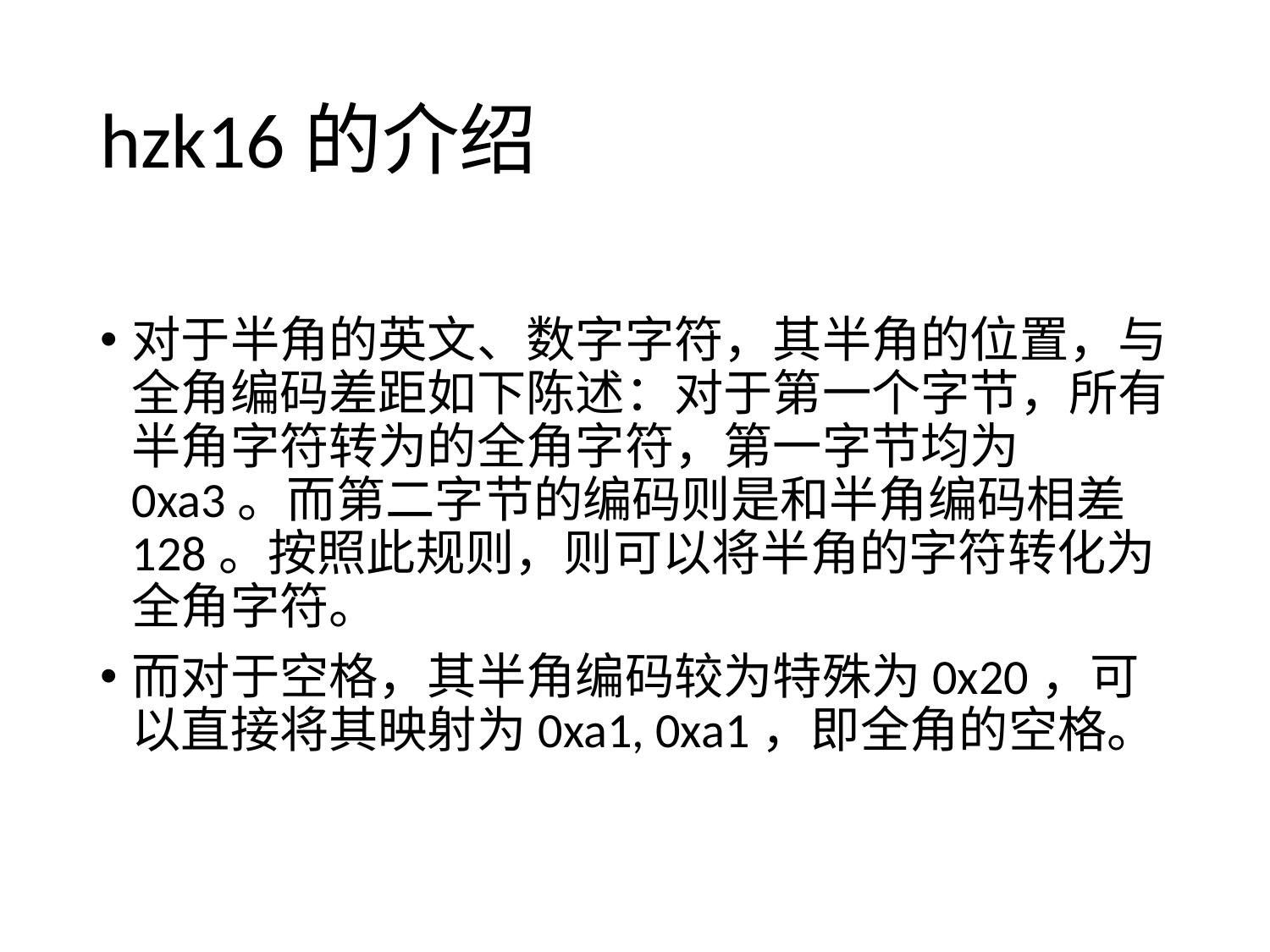

# hzk16的介绍
对于半角的英文、数字字符，其半角的位置，与全角编码差距如下陈述：对于第一个字节，所有半角字符转为的全角字符，第一字节均为0xa3。而第二字节的编码则是和半角编码相差128。按照此规则，则可以将半角的字符转化为全角字符。
而对于空格，其半角编码较为特殊为0x20，可以直接将其映射为0xa1, 0xa1，即全角的空格。